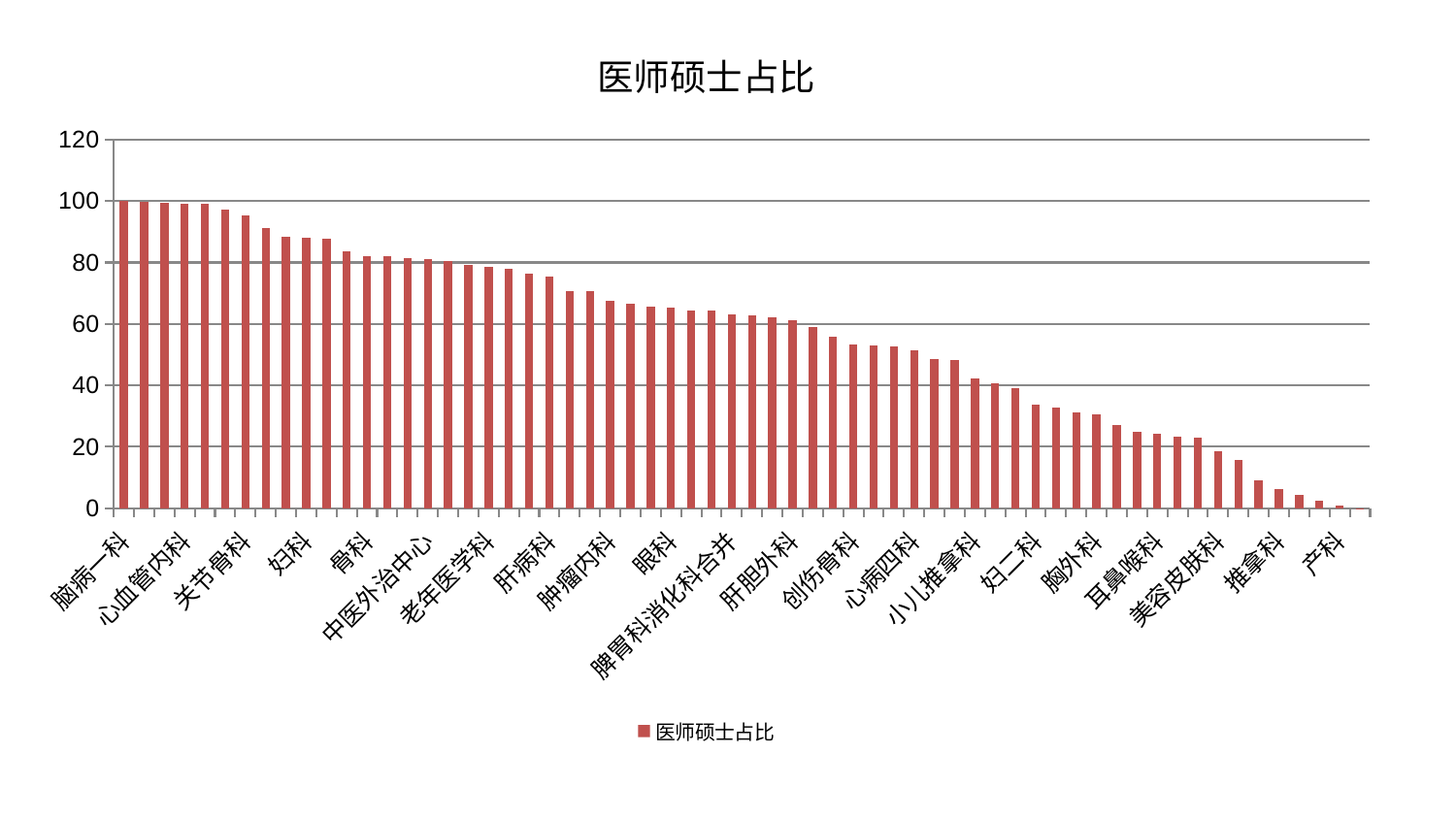

### Chart: 医师硕士占比

| Category | 医师硕士占比 |
|---|---|
| 脑病一科 | 100.0 |
| 肾病科 | 99.69430703306266 |
| 内分泌科 | 99.34856576598519 |
| 心血管内科 | 99.1230825008539 |
| 脾胃病科 | 99.0578048100641 |
| 中医经典科 | 97.200096202682 |
| 关节骨科 | 95.43857327216772 |
| 针灸科 | 91.14653956163393 |
| 心病三科 | 88.33998419987019 |
| 妇科 | 88.13911384710138 |
| 微创骨科 | 87.73686349553572 |
| 脊柱骨科 | 83.77382748990782 |
| 骨科 | 82.13240087597153 |
| 心病二科 | 82.1181689064995 |
| 周围血管科 | 81.39136674226347 |
| 中医外治中心 | 81.14588233728617 |
| 重症医学科 | 80.35793683562251 |
| 风湿病科 | 79.17479296407649 |
| 老年医学科 | 78.73810788650103 |
| 西区重症医学科 | 78.00328594538546 |
| 脑病二科 | 76.53161895815495 |
| 肝病科 | 75.28608531902975 |
| 肾脏内科 | 70.7881815509228 |
| 血液科 | 70.77876150470001 |
| 肿瘤内科 | 67.42161054352286 |
| 普通外科 | 66.53271791444163 |
| 治未病中心 | 65.62086778923812 |
| 眼科 | 65.29215191702076 |
| 泌尿外科 | 64.50635348599401 |
| 肛肠科 | 64.50477641064869 |
| 脾胃科消化科合并 | 63.008476505456926 |
| 乳腺甲状腺外科 | 62.678776880590796 |
| 呼吸内科 | 62.0545395064709 |
| 肝胆外科 | 61.37323499556327 |
| 身心医学科 | 58.91965145601981 |
| 神经外科 | 55.768499061892115 |
| 创伤骨科 | 53.33798489793184 |
| 康复科 | 52.915138565446235 |
| 妇科妇二科合并 | 52.73258093436842 |
| 心病四科 | 51.33614253596915 |
| 东区重症医学科 | 48.58337282906758 |
| 综合内科 | 48.42976956599376 |
| 小儿推拿科 | 42.18366435103548 |
| 口腔科 | 40.52058795345402 |
| 小儿骨科 | 38.99650638059996 |
| 妇二科 | 33.88473322655918 |
| 医院 | 32.75567726911929 |
| 运动损伤骨科 | 31.315711271925963 |
| 胸外科 | 30.671601053876223 |
| 男科 | 27.039785175686095 |
| 儿科 | 24.925398321794457 |
| 耳鼻喉科 | 24.122815470222168 |
| 东区肾病科 | 23.460323493849362 |
| 神经内科 | 22.83102415038309 |
| 美容皮肤科 | 18.596304330378256 |
| 消化内科 | 15.793304686494125 |
| 脑病三科 | 9.065601932816678 |
| 推拿科 | 6.2190613802958845 |
| 显微骨科 | 4.336919188240808 |
| 心病一科 | 2.330630993778984 |
| 产科 | 0.7401326468418529 |
| 皮肤科 | 0.019450972362213596 |
77